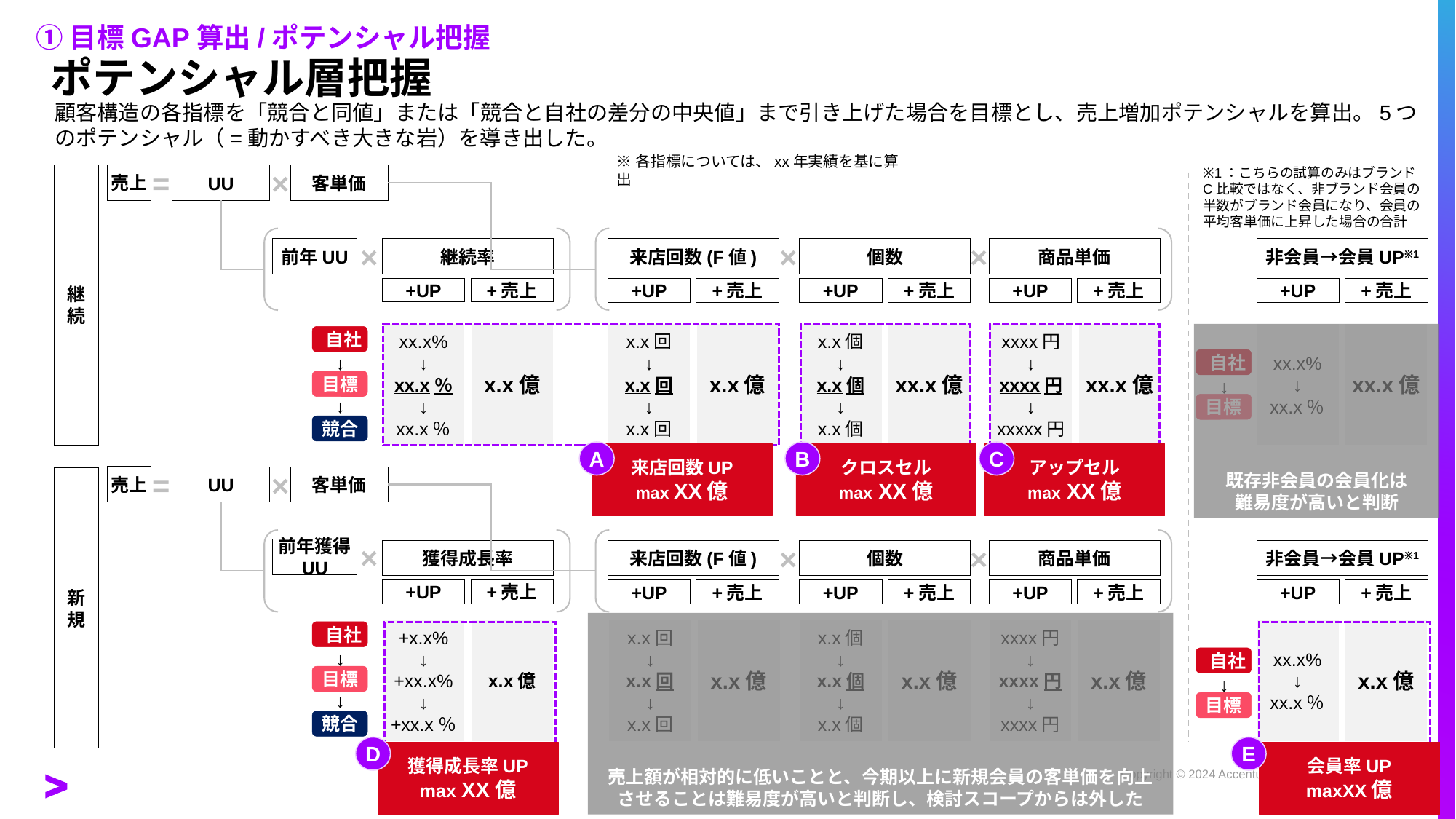

①目標GAP算出/ポテンシャル把握
# ポテンシャル層把握
顧客構造の各指標を「競合と同値」または「競合と自社の差分の中央値」まで引き上げた場合を目標とし、売上増加ポテンシャルを算出。5つのポテンシャル（=動かすべき大きな岩）を導き出した。
※各指標については、xx年実績を基に算出
継
続
売上
客単価
UU
※1：こちらの試算のみはブランドC比較ではなく、非ブランド会員の半数がブランド会員になり、会員の平均客単価に上昇した場合の合計
=
×

前年UU
継続率
来店回数(F値)
個数
商品単価
非会員→会員UP※1
×
×
×
+UP
+売上
+UP
+売上
+UP
+売上
+UP
+売上
+UP
+売上
xx.x%
↓
xx.x％
↓
xx.x％
x.x億
x.x回
↓
x.x回
↓
x.x回
x.x億
x.x個
↓
x.x個
↓
x.x個
xx.x億
xxxx円
↓
xxxx円
↓
xxxxx円
xx.x億
xx.x%
↓
xx.x％
xx.x億

既存非会員の会員化は
難易度が高いと判断
 自社
↓
目標
↓
競合
 自社
↓
目標
来店回数UP
max XX億
クロスセル
max XX億
アップセル
max XX億
売上
客単価
UU
新
規
=
×

前年獲得
UU
獲得成長率
来店回数(F値)
個数
商品単価
非会員→会員UP※1
×
×
×
+UP
+売上
+UP
+売上
+UP
+売上
+UP
+売上
+UP
+売上
売上額が相対的に低いことと、今期以上に新規会員の客単価を向上
させることは難易度が高いと判断し、検討スコープからは外した
+x.x%
↓
+xx.x%
↓
+xx.x％
x.x億
x.x回
↓
x.x回
↓
x.x回
x.x億
x.x個
↓
x.x個
↓
x.x個
x.x億
xxxx円
↓
xxxx円
↓
xxxx円
x.x億
xx.x%
↓
xx.x％
x.x億
 自社
↓
目標
↓
競合

 自社
↓
目標
獲得成長率UP
max XX億
会員率UP
maxXX億
A
B
C
D
E